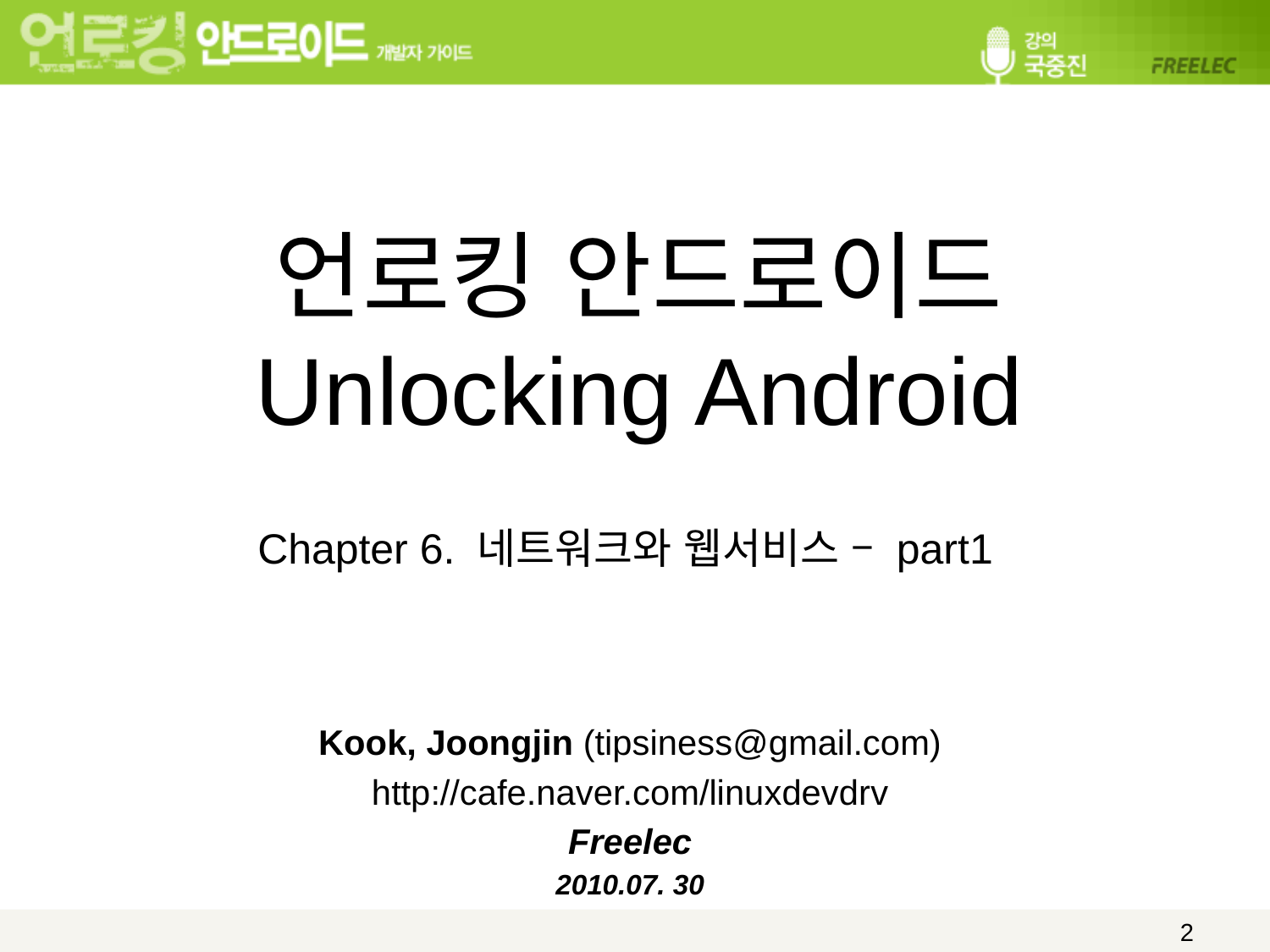

# 언로킹 안드로이드 Unlocking Android
Chapter 6. 네트워크와 웹서비스 – part1
Kook, Joongjin (tipsiness@gmail.com)
http://cafe.naver.com/linuxdevdrv
Freelec
2010.07. 30
2